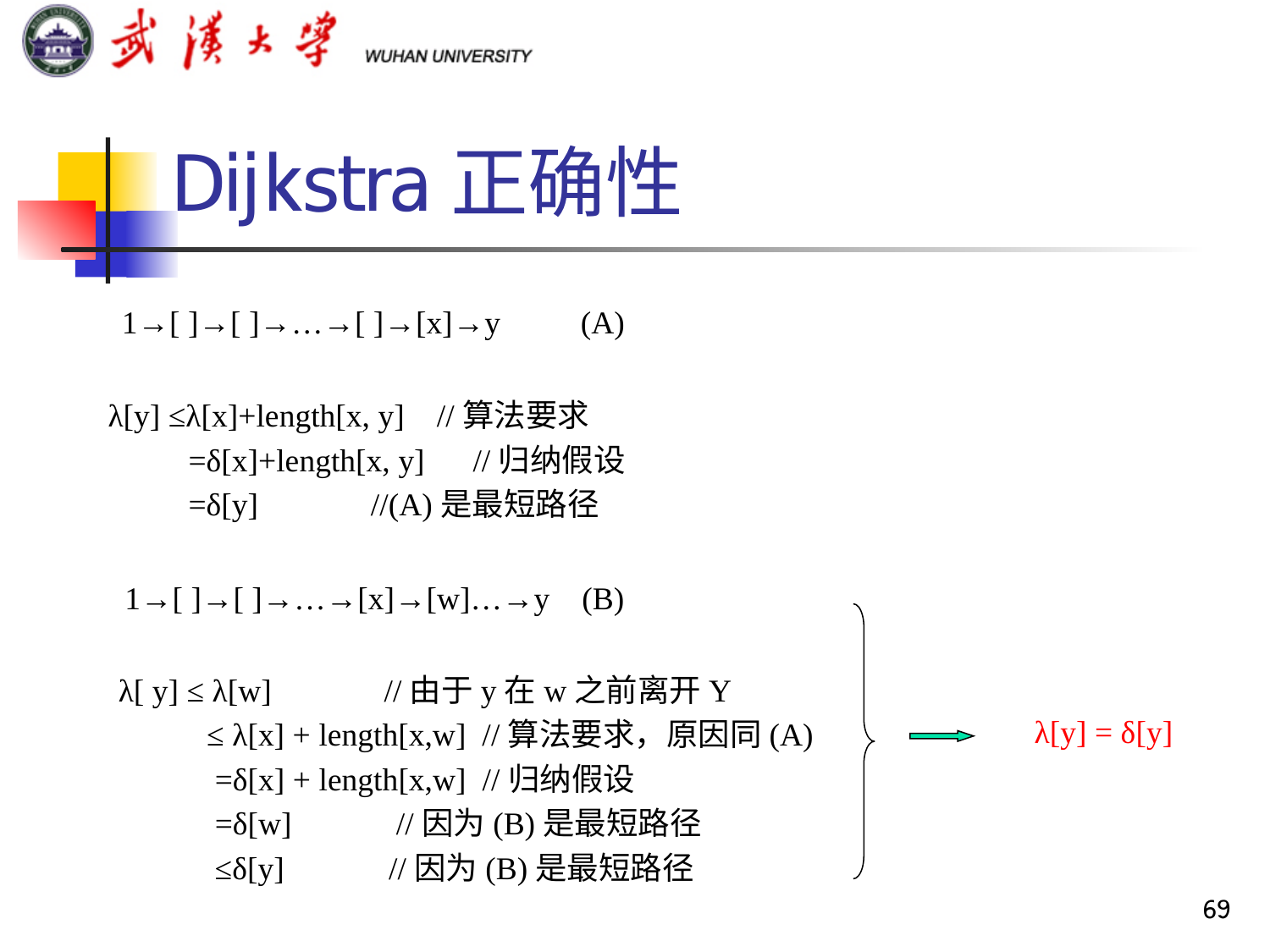

# Dijkstra正确性
1→[ ]→[ ]→…→[ ]→[x]→y          (A)
λ[y] ≤λ[x]+length[x, y]    //算法要求
          =δ[x]+length[x, y]      //归纳假设
          =δ[y]              //(A)是最短路径

1→[ ]→[ ]→…→[x]→[w]…→y    (B)

λ[ y] ≤ λ[w]              //由于y在w之前离开Y
           ≤ λ[x] + length[x,w]  //算法要求，原因同(A)
            =δ[x] + length[x,w]  //归纳假设
            =δ[w]             //因为(B)是最短路径
            ≤δ[y]             //因为(B)是最短路径
λ[y] = δ[y]

69